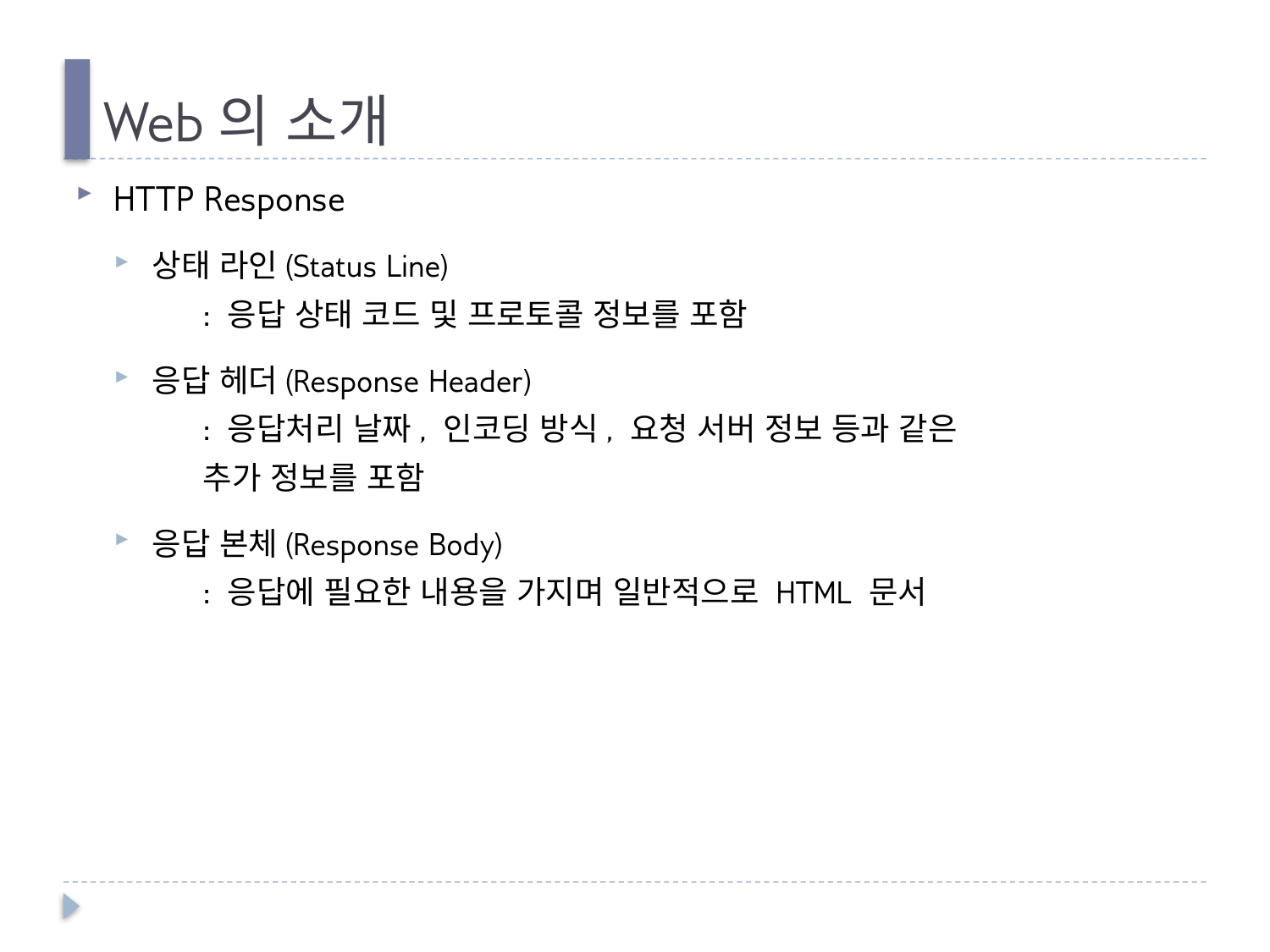

# Web의 소개
HTTP Response
상태 라인(Status Line)
   	: 응답 상태 코드 및 프로토콜 정보를 포함
응답 헤더(Response Header)
   	: 응답처리 날짜, 인코딩 방식, 요청 서버 정보 등과 같은
 	추가 정보를 포함
응답 본체(Response Body)
   	: 응답에 필요한 내용을 가지며 일반적으로 HTML 문서